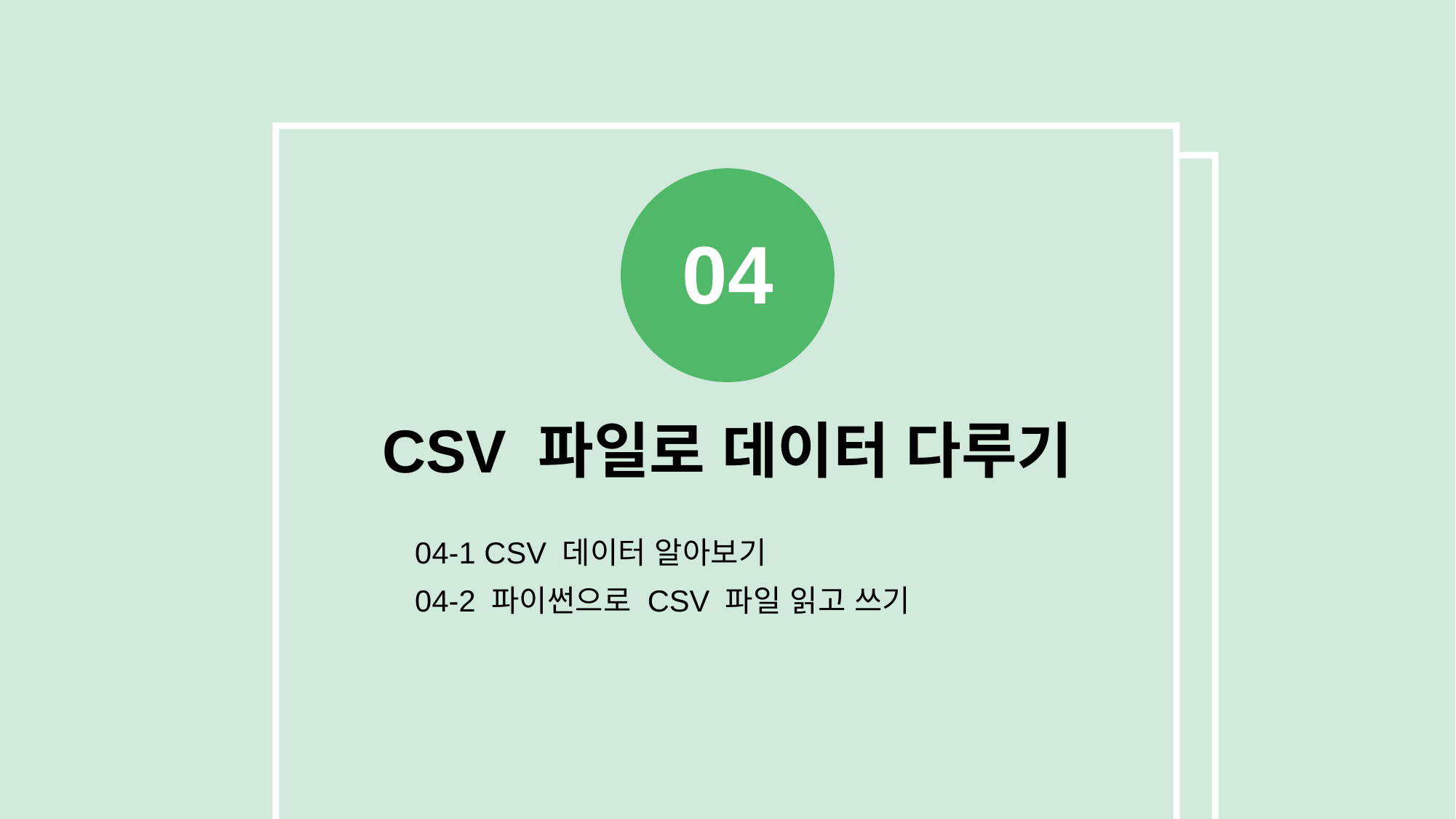

04
CSV 파일로 데이터 다루기
04-1 CSV 데이터 알아보기
04-2 파이썬으로 CSV 파일 읽고 쓰기